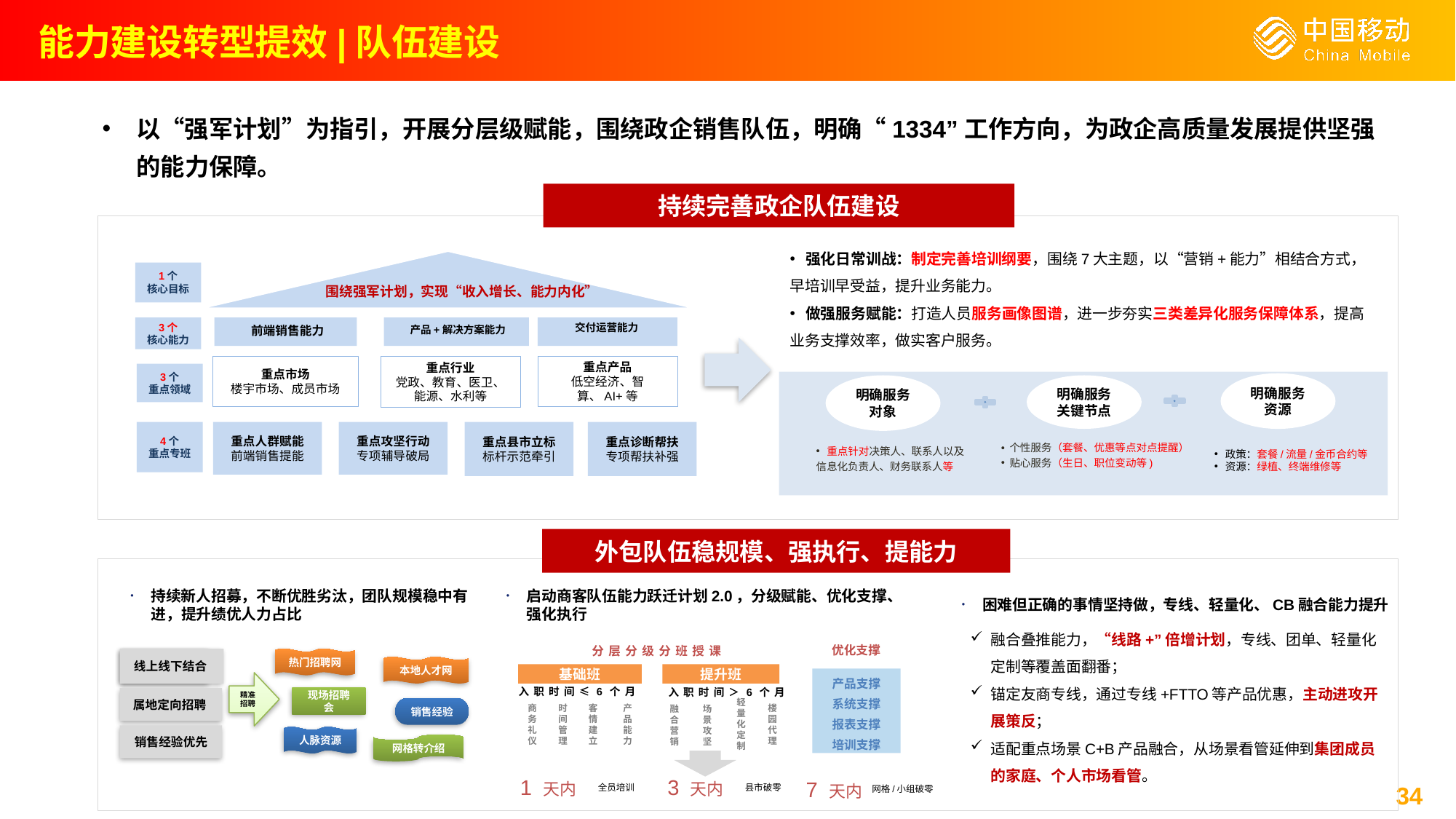

能力建设转型提效|队伍建设
以“强军计划”为指引，开展分层级赋能，围绕政企销售队伍，明确“1334”工作方向，为政企高质量发展提供坚强的能力保障。

持续完善政企队伍建设

  强化日常训战：制定完善培训纲要，围绕7大主题，以“营销+能力”相结合方式，早培训早受益，提升业务能力。
  做强服务赋能：打造人员服务画像图谱，进一步夯实三类差异化服务保障体系，提高业务支撑效率，做实客户服务。

1个
核心目标
围绕强军计划，实现“收入增长、能力内化”

前端销售能力

重点行业
党政、教育、医卫、能源、水利等
重点市场
楼宇市场、成员市场
重点产品
低空经济、智算、AI+等
重点人群赋能
前端销售提能
重点攻坚行动
专项辅导破局
重点县市立标
标杆示范牵引
重点诊断帮扶
专项帮扶补强
交付运营能力

3个
核心能力
产品+解决方案能力

3个
重点领域

明确服务资源
明确服务对象
明确服务关键节点

4个
重点专班

  重点针对决策人、联系人以及信息化负责人、财务联系人等
 个性服务（套餐、优惠等点对点提醒）
 贴心服务（生日、职位变动等)
  政策：套餐/流量/金币合约等
  资源：绿植、终端维修等
外包队伍稳规模、强执行、提能力

持续新人招募，不断优胜劣汰，团队规模稳中有进，提升绩优人力占比
启动商客队伍能力跃迁计划2.0，分级赋能、优化支撑、强化执行
困难但正确的事情坚持做，专线、轻量化、CB融合能力提升
融合叠推能力，“线路+”倍增计划，专线、团单、轻量化定制等覆盖面翻番；
锚定友商专线，通过专线+FTTO等产品优惠，主动进攻开展策反；
适配重点场景C+B产品融合，从场景看管延伸到集团成员的家庭、个人市场看管。
优化支撑
分层分级分班授课
基础班
提升班
入职时间≤6个月
入职时间＞6个月
产品能力
客情建立
时间管理
楼园代理
商务礼仪
轻量化定制
场景攻坚
融合营销
线上线下结合

热门招聘网
本地人才网
产品支撑
系统支撑
报表支撑
培训支撑

精准招聘
现场招聘会
属地定向招聘
销售经验
销售经验优先
人脉资源

网格转介绍
1 天内
3 天内
7 天内
县市破零
全员培训
网格/小组破零